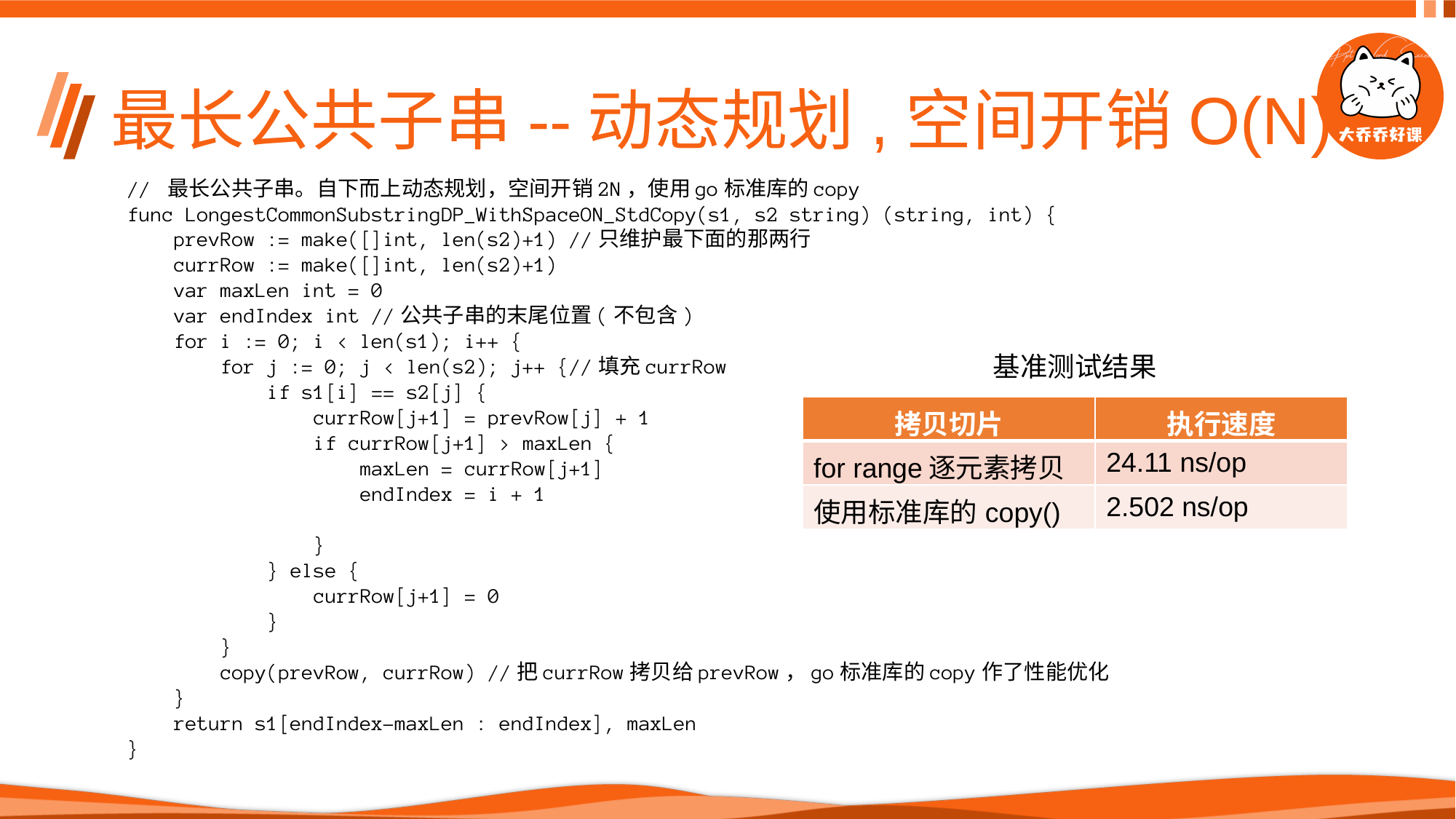

# 最长公共子串--动态规划,空间开销O(N)
// 最长公共子串。自下而上动态规划，空间开销2N，使用go标准库的copy
func LongestCommonSubstringDP_WithSpaceON_StdCopy(s1, s2 string) (string, int) {
    prevRow := make([]int, len(s2)+1) //只维护最下面的那两行
    currRow := make([]int, len(s2)+1)
    var maxLen int = 0
    var endIndex int //公共子串的末尾位置(不包含)
    for i := 0; i < len(s1); i++ {
        for j := 0; j < len(s2); j++ {//填充currRow
            if s1[i] == s2[j] {
                currRow[j+1] = prevRow[j] + 1
                if currRow[j+1] > maxLen {
                    maxLen = currRow[j+1]
                    endIndex = i + 1

                }
            } else {
                currRow[j+1] = 0
            }
        }
        copy(prevRow, currRow) //把currRow拷贝给prevRow，go标准库的copy作了性能优化
    }
    return s1[endIndex-maxLen : endIndex], maxLen
}
基准测试结果
| 拷贝切片 | 执行速度 |
| --- | --- |
| for range逐元素拷贝 | 24.11 ns/op |
| 使用标准库的copy() | 2.502 ns/op |